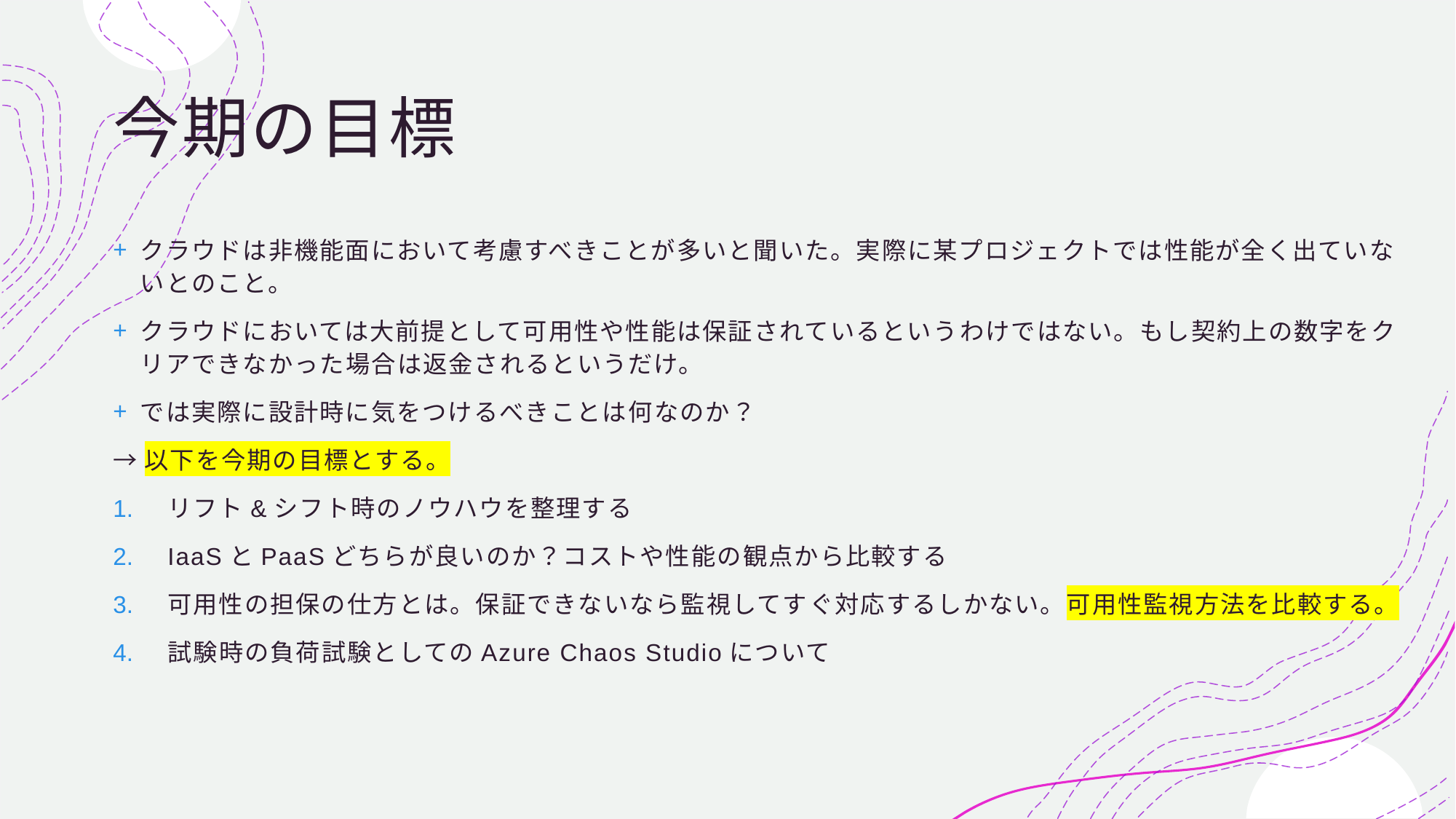

# 今期の目標
クラウドは非機能面において考慮すべきことが多いと聞いた。実際に某プロジェクトでは性能が全く出ていないとのこと。
クラウドにおいては大前提として可用性や性能は保証されているというわけではない。もし契約上の数字をクリアできなかった場合は返金されるというだけ。
では実際に設計時に気をつけるべきことは何なのか？
→以下を今期の目標とする。
リフト&シフト時のノウハウを整理する
IaaSとPaaSどちらが良いのか？コストや性能の観点から比較する
可用性の担保の仕方とは。保証できないなら監視してすぐ対応するしかない。可用性監視方法を比較する。
試験時の負荷試験としてのAzure Chaos Studioについて